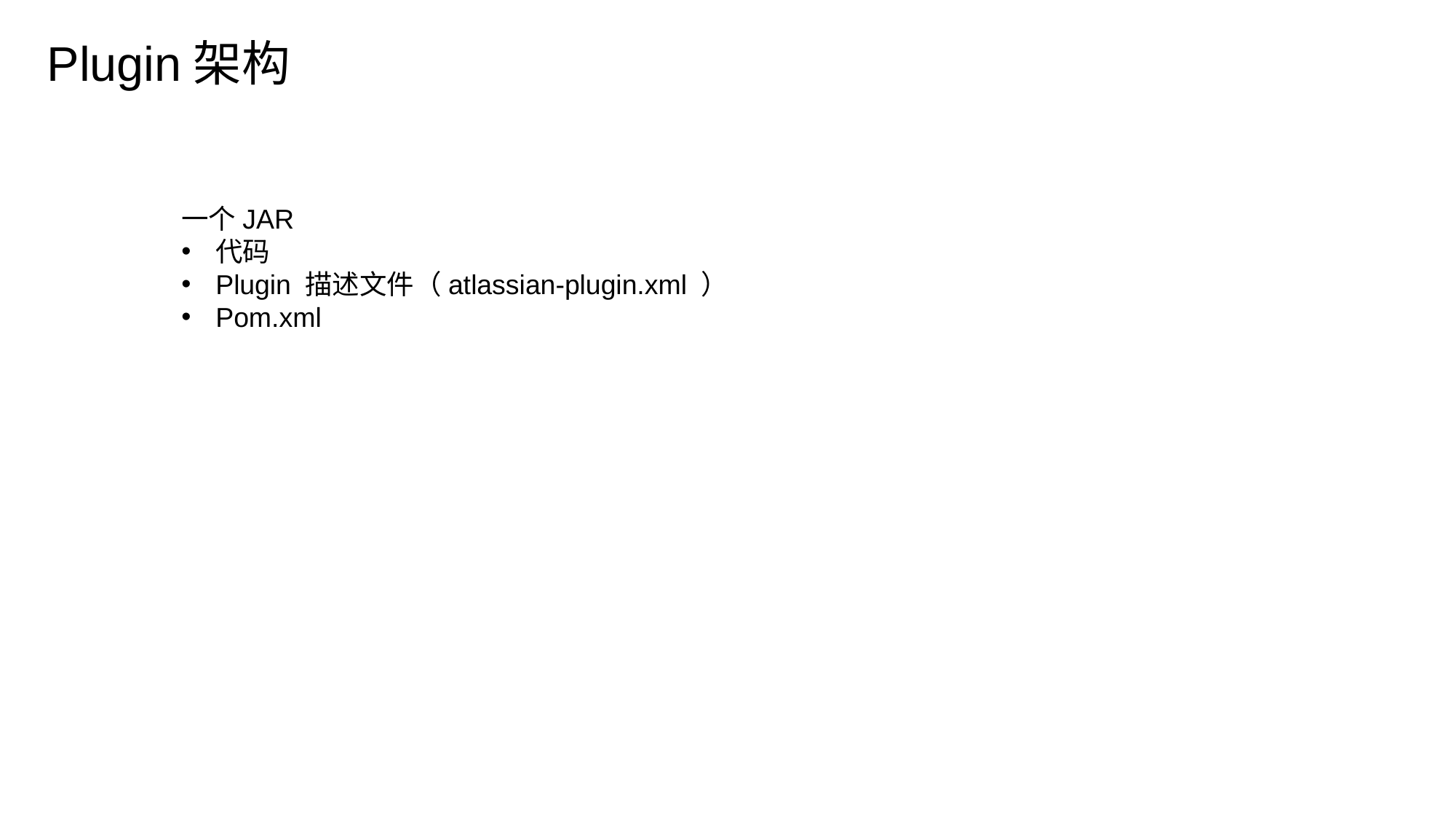

# Plugin架构

一个JAR
代码
Plugin 描述文件（atlassian-plugin.xml ）
Pom.xml